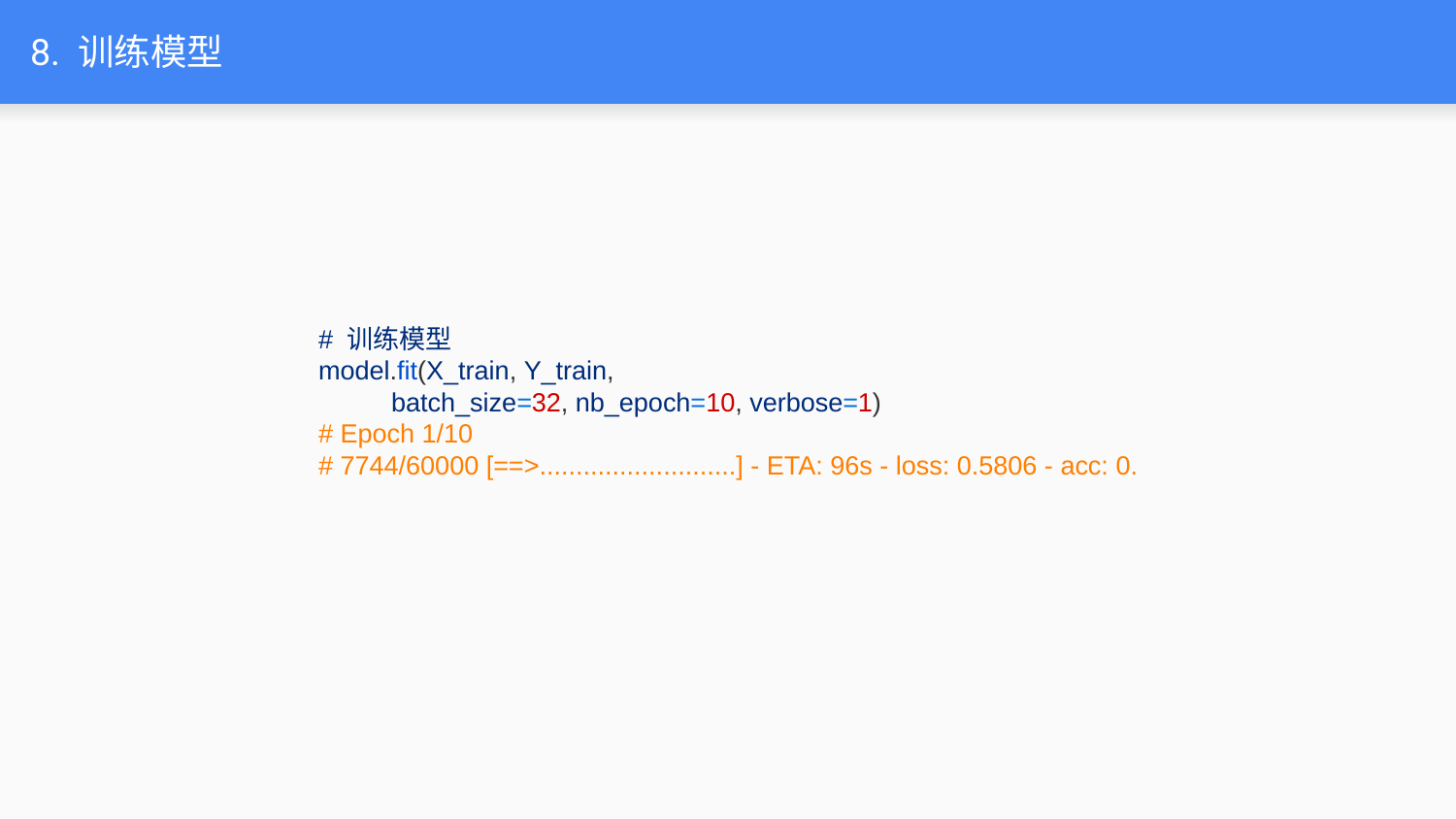

# 8. 训练模型
# 训练模型
model.fit(X_train, Y_train,
          batch_size=32, nb_epoch=10, verbose=1)
# Epoch 1/10
# 7744/60000 [==>...........................] - ETA: 96s - loss: 0.5806 - acc: 0.